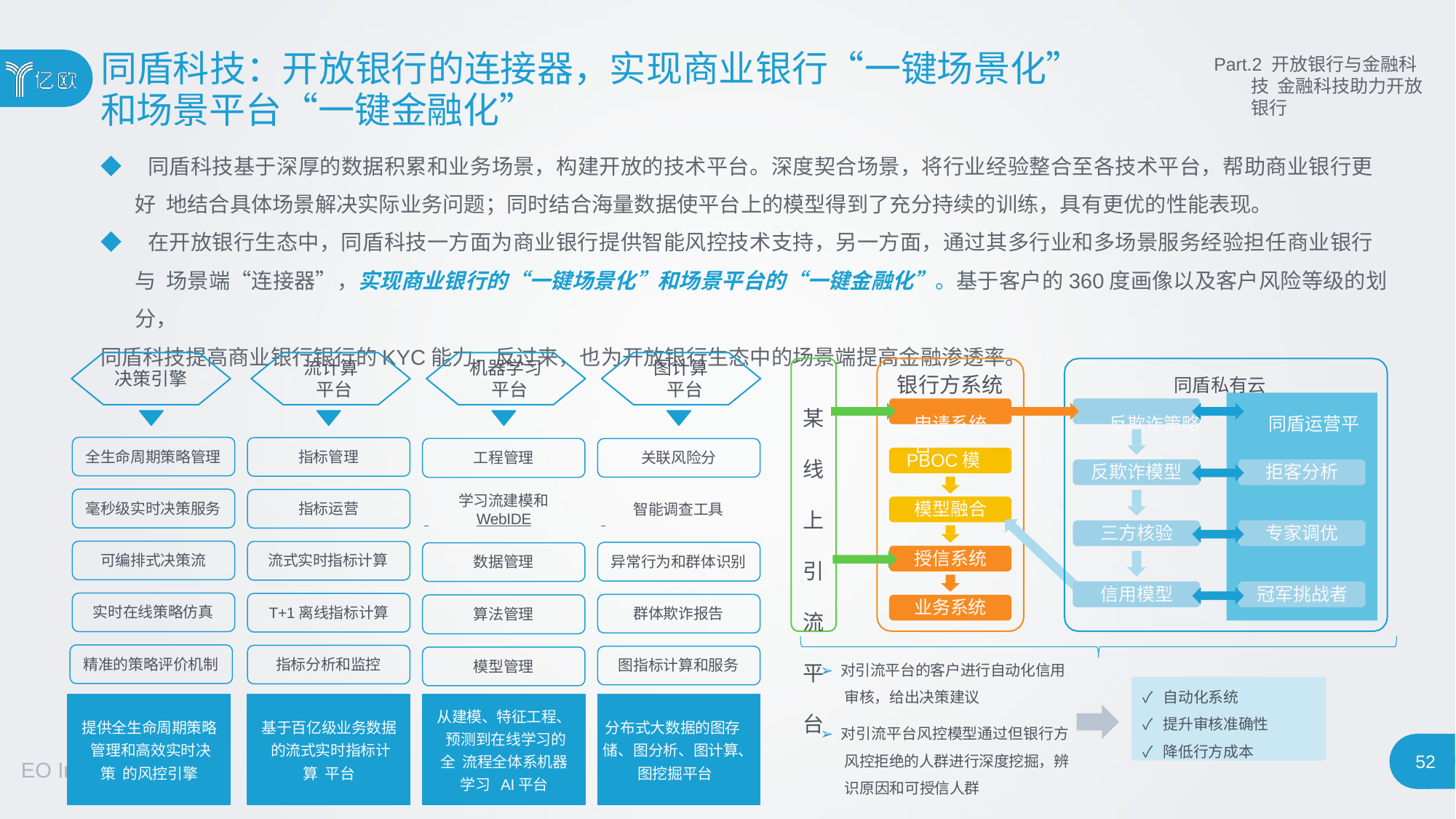

# 同盾科技：开放银行的连接器，实现商业银行“一键场景化”
和场景平台“一键金融化”
Part.2 开放银行与金融科技  金融科技助力开放银行

◆ 同盾科技基于深厚的数据积累和业务场景，构建开放的技术平台。深度契合场景，将行业经验整合至各技术平台，帮助商业银行更好  地结合具体场景解决实际业务问题；同时结合海量数据使平台上的模型得到了充分持续的训练，具有更优的性能表现。
◆ 在开放银行生态中，同盾科技一方面为商业银行提供智能风控技术支持，另一方面，通过其多行业和多场景服务经验担任商业银行与  场景端“连接器”，实现商业银行的“一键场景化”和场景平台的“一键金融化”。基于客户的360度画像以及客户风险等级的划分，
同盾科技提高商业银行银行的KYC能力，反过来，也为开放银行生态中的场景端提高金融渗透率。

流计算  平台
机器学习  平台
图计算  平台

银行方系统	同盾私有云
申请系统	反欺诈策略	同盾运营平台
决策引擎

某  线  上  引  流  平  台

全生命周期策略管理
指标管理

工程管理
关联风险分
PBOC模型

拒客分析
反欺诈模型

学习流建模和
 	WebIDE

模型融合
毫秒级实时决策服务
指标运营
智能调查工具

专家调优
三方核验

授信系统

可编排式决策流
流式实时指标计算
异常行为和群体识别
数据管理

信用模型
冠军挑战者

业务系统
实时在线策略仿真
T+1离线指标计算
群体欺诈报告
算法管理

➢ 对引流平台的客户进行自动化信用  审核，给出决策建议
精准的策略评价机制
指标分析和监控
图指标计算和服务
模型管理
✓ 自动化系统
✓ 提升审核准确性
✓ 降低行方成本

telligence

从建模、特征工程、  预测到在线学习的全  流程全体系机器学习  AI平台

提供全生命周期策略  管理和高效实时决策  的风控引擎
基于百亿级业务数据  的流式实时指标计算  平台
分布式大数据的图存  储、图分析、图计算、
图挖掘平台
➢ 对引流平台风控模型通过但银行方  风控拒绝的人群进行深度挖掘，辨  识原因和可授信人群
52
EO In